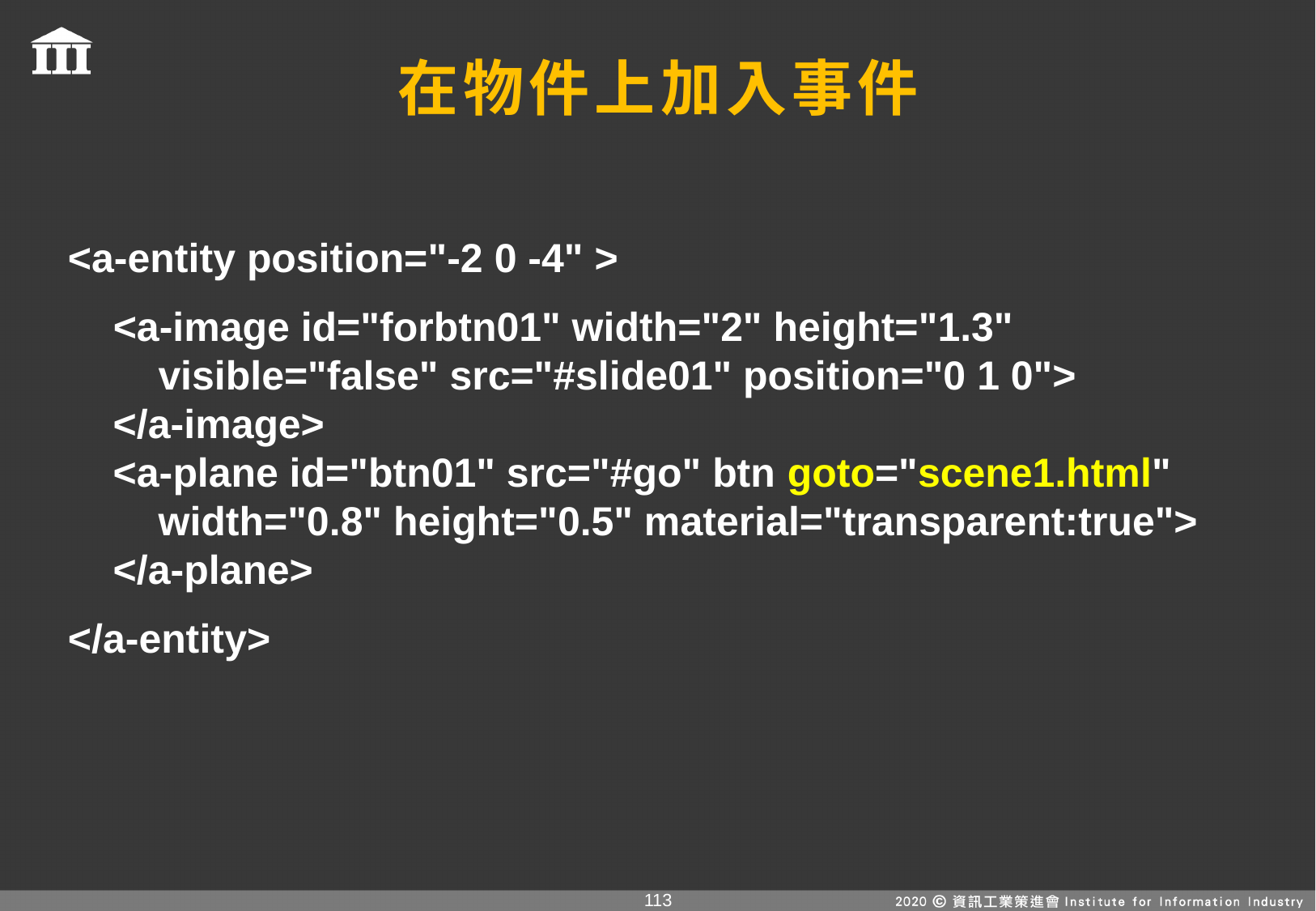

# 在物件上加入事件
<a-entity position="-2 0 -4" >
    <a-image id="forbtn01" width="2" height="1.3" 
        visible="false" src="#slide01" position="0 1 0">
    </a-image>
    <a-plane id="btn01" src="#go" btn goto="scene1.html" 
        width="0.8" height="0.5" material="transparent:true">
    </a-plane>
</a-entity>

113